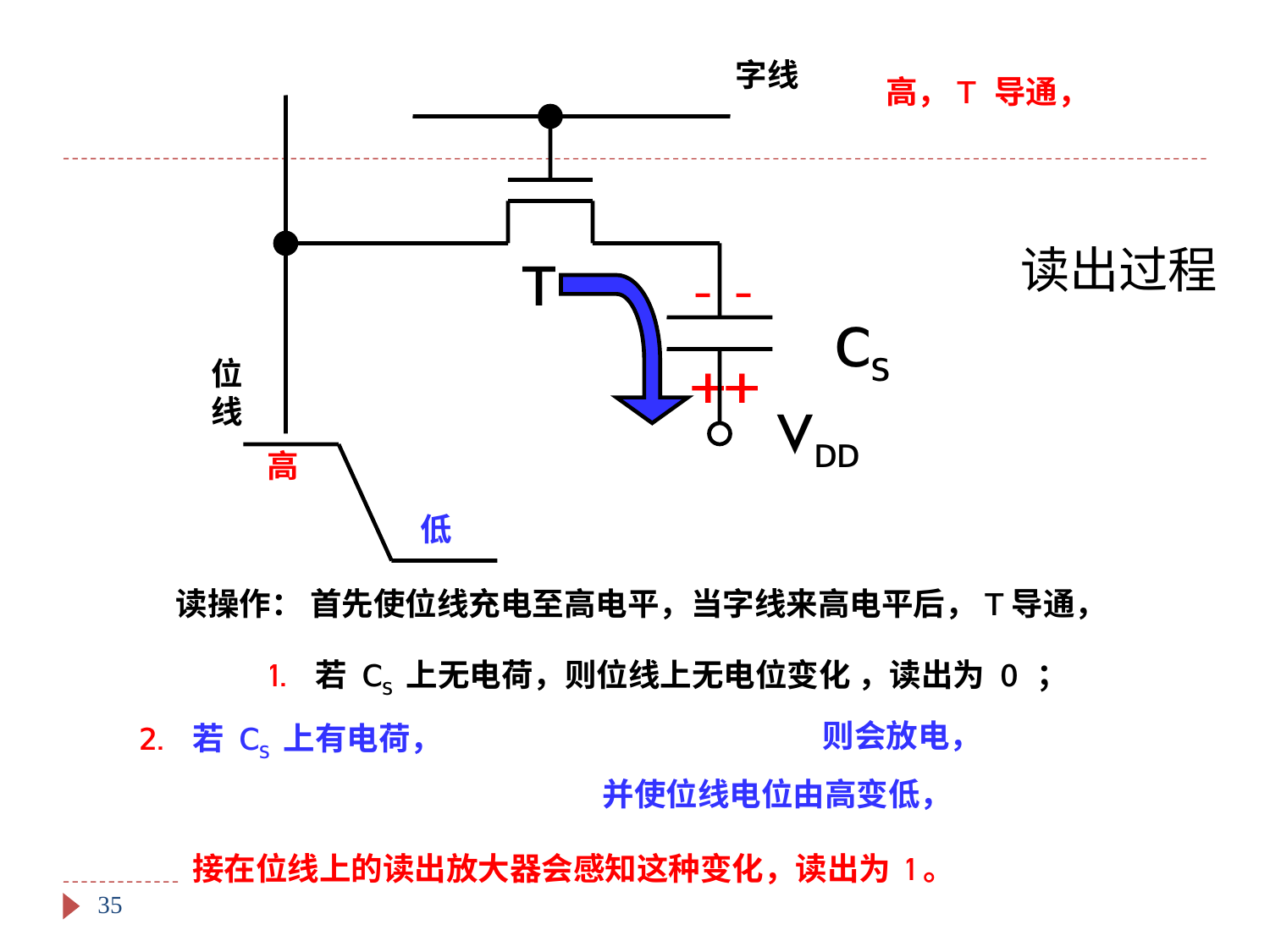

字线
高，T 导通，

读出过程

T

- -

CS

位
线
++

VDD

高

低

读操作： 首先使位线充电至高电平，当字线来高电平后，T导通，
1.  若 CS 上无电荷，则位线上无电位变化 ，读出为 0 ；
则会放电，
2.  若 CS 上有电荷，
并使位线电位由高变低，
接在位线上的读出放大器会感知这种变化，读出为 1。
35